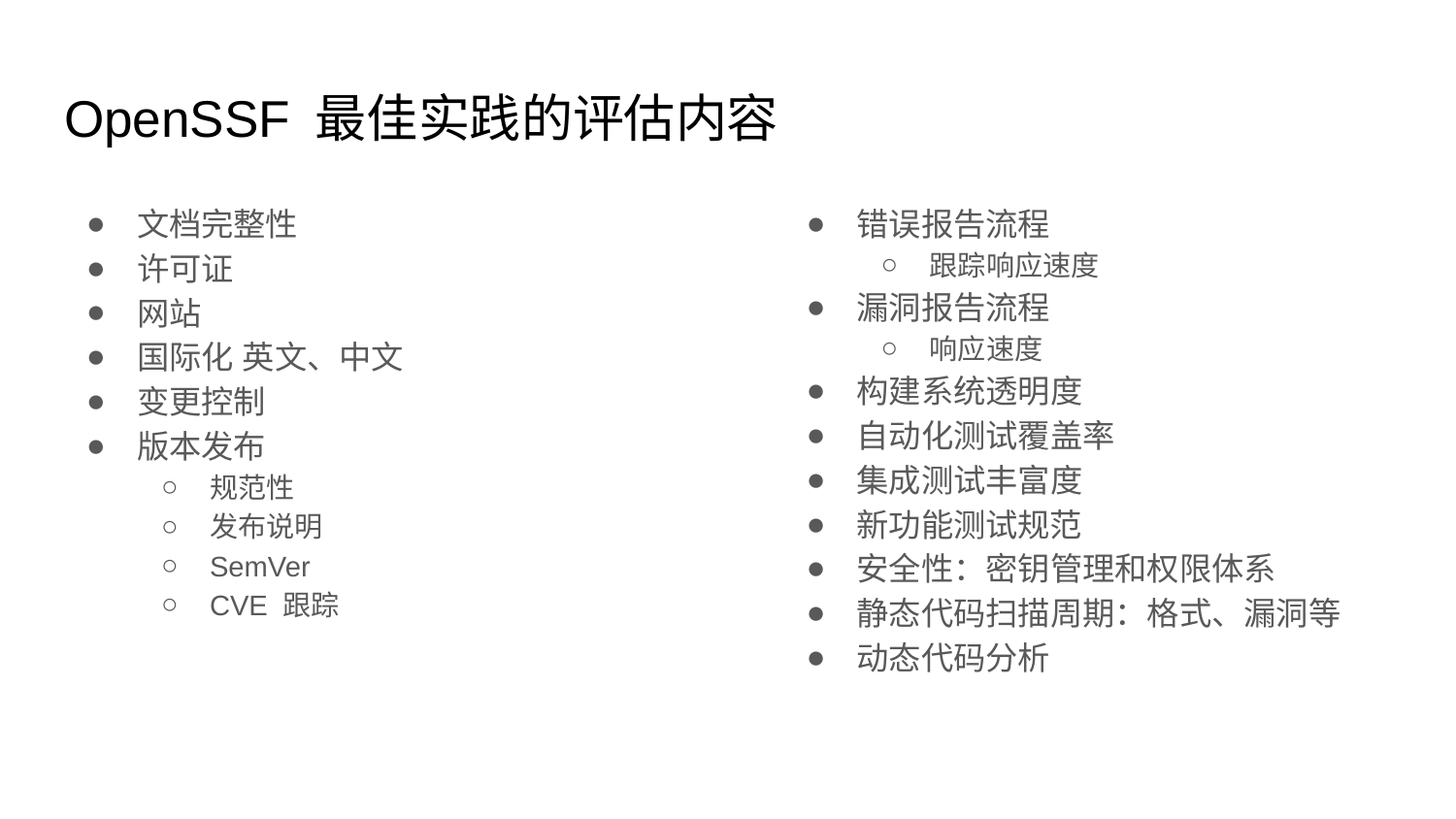

# OpenSSF 最佳实践的评估内容
文档完整性
许可证
网站
国际化 英文、中文
变更控制
版本发布
规范性
发布说明
SemVer
CVE 跟踪

错误报告流程
跟踪响应速度
漏洞报告流程
响应速度
构建系统透明度
自动化测试覆盖率
集成测试丰富度
新功能测试规范
安全性：密钥管理和权限体系
静态代码扫描周期：格式、漏洞等
动态代码分析